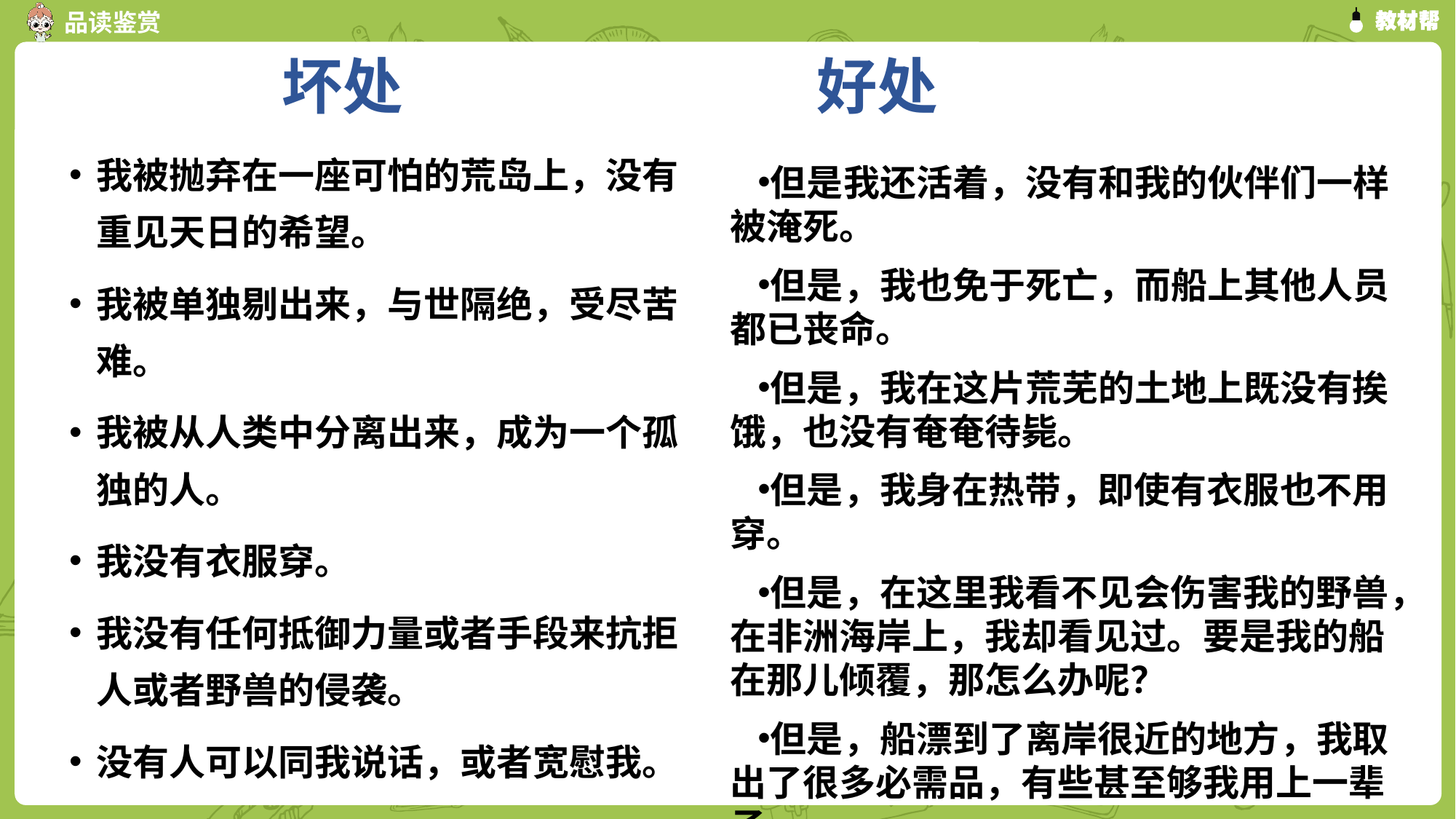

坏处                              好处
我被抛弃在一座可怕的荒岛上，没有重见天日的希望。
我被单独剔出来，与世隔绝，受尽苦难。
我被从人类中分离出来，成为一个孤独的人。
我没有衣服穿。
我没有任何抵御力量或者手段来抗拒人或者野兽的侵袭。
没有人可以同我说话，或者宽慰我。
但是我还活着，没有和我的伙伴们一样被淹死。
但是，我也免于死亡，而船上其他人员都已丧命。
但是，我在这片荒芜的土地上既没有挨饿，也没有奄奄待毙。
但是，我身在热带，即使有衣服也不用穿。
但是，在这里我看不见会伤害我的野兽，在非洲海岸上，我却看见过。要是我的船在那儿倾覆，那怎么办呢？
但是，船漂到了离岸很近的地方，我取出了很多必需品，有些甚至够我用上一辈子。